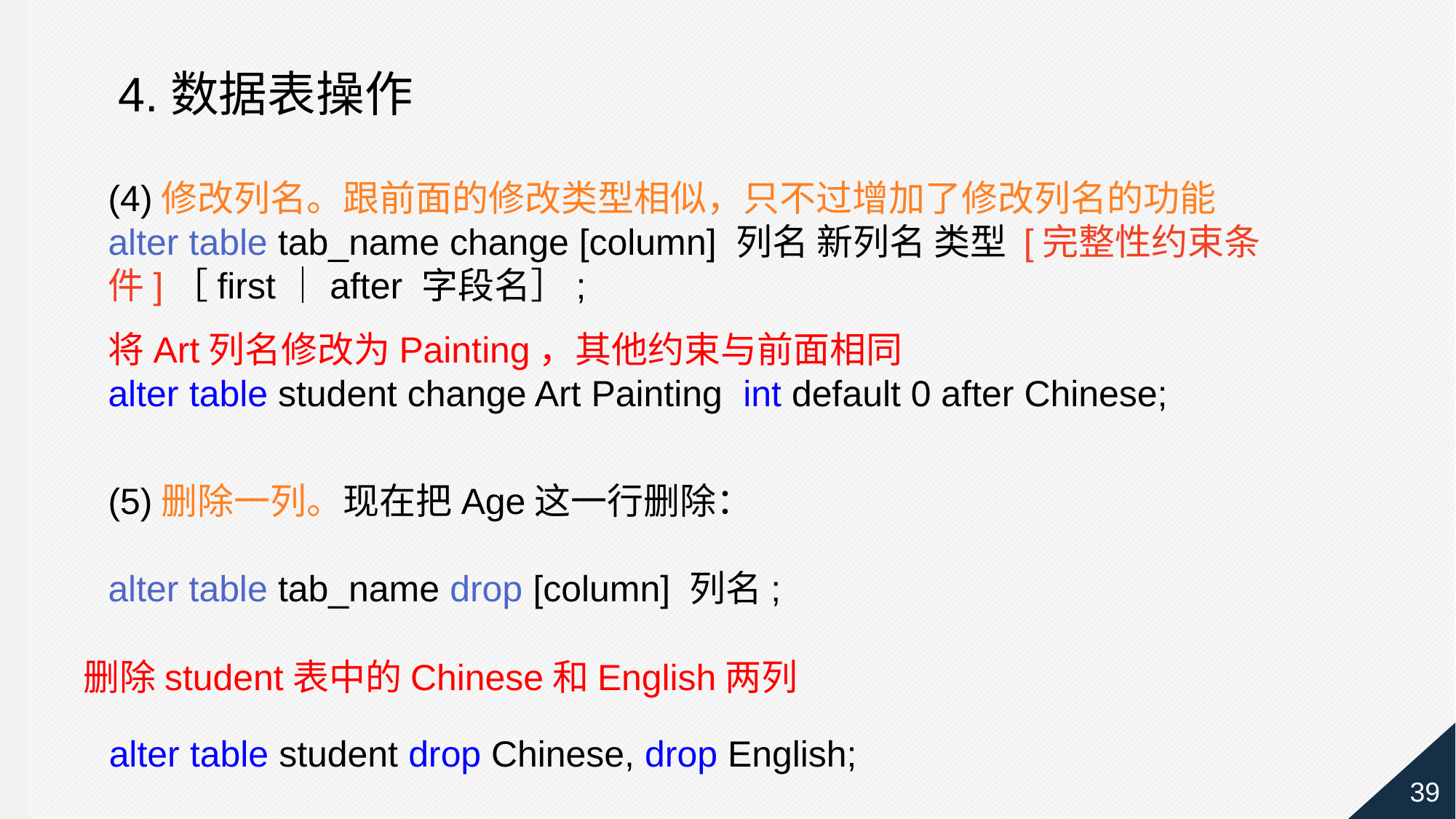

4.数据表操作
(4)修改列名。跟前面的修改类型相似，只不过增加了修改列名的功能
alter table tab_name change [column] 列名 新列名 类型 [完整性约束条件]［first｜after 字段名］;
将Art列名修改为Painting，其他约束与前面相同
alter table student change Art Painting  int default 0 after Chinese;
(5)删除一列。现在把Age这一行删除：

alter table tab_name drop [column] 列名;
删除student表中的Chinese和English两列
alter table student drop Chinese, drop English;
39